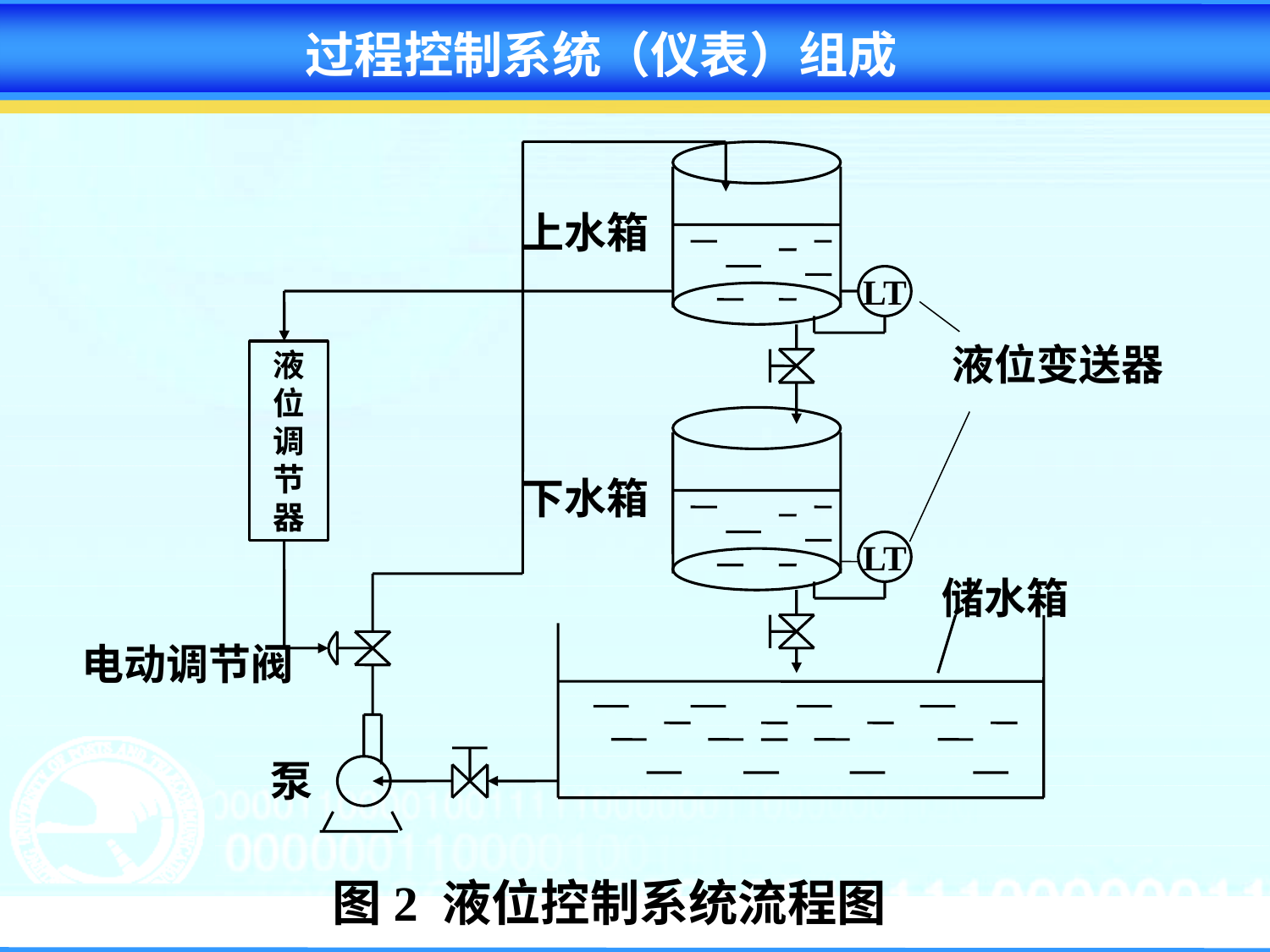

过程控制系统（仪表）组成

LT

LT

上水箱

液位变送器
液
位
调
节
器

下水箱

储水箱

电动调节阀

泵

图2 液位控制系统流程图